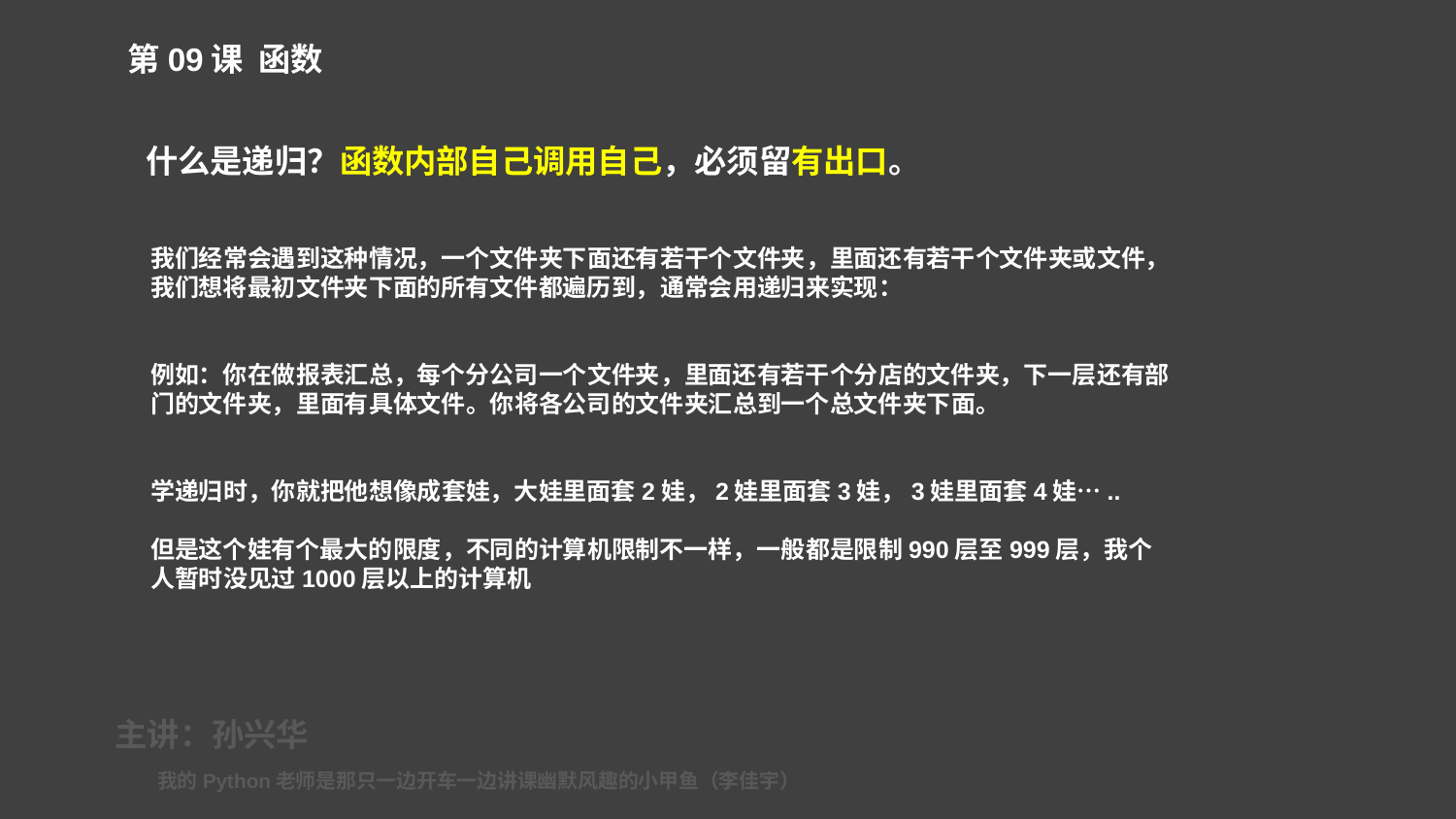

第09课  函数
什么是递归？函数内部自己调用自己，必须留有出口。
我们经常会遇到这种情况，一个文件夹下面还有若干个文件夹，里面还有若干个文件夹或文件，我们想将最初文件夹下面的所有文件都遍历到，通常会用递归来实现：

例如：你在做报表汇总，每个分公司一个文件夹，里面还有若干个分店的文件夹，下一层还有部门的文件夹，里面有具体文件。你将各公司的文件夹汇总到一个总文件夹下面。

学递归时，你就把他想像成套娃，大娃里面套2娃，2娃里面套3娃，3娃里面套4娃…..

但是这个娃有个最大的限度，不同的计算机限制不一样，一般都是限制990层至999层，我个人暂时没见过1000层以上的计算机